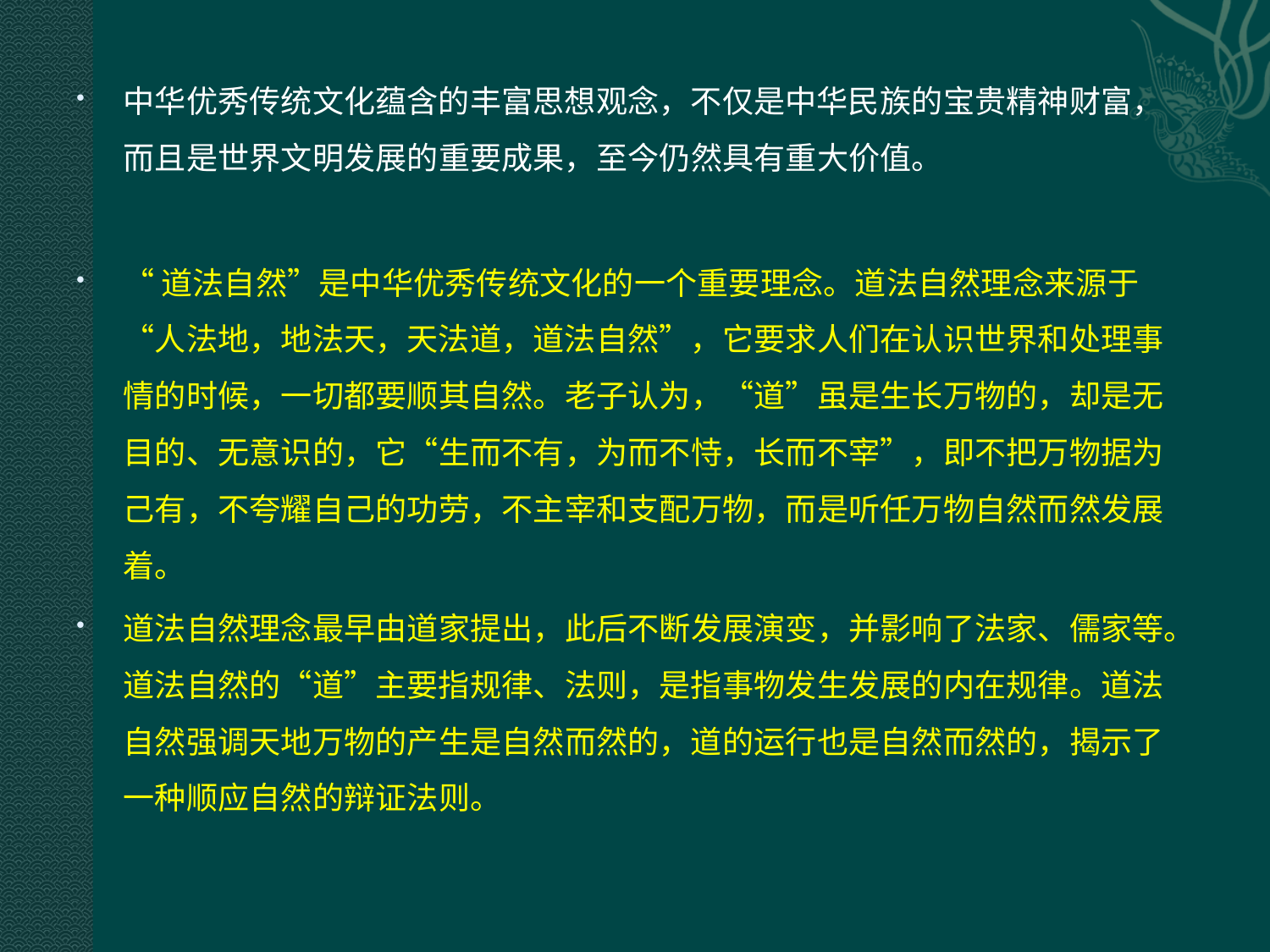

中华优秀传统文化蕴含的丰富思想观念，不仅是中华民族的宝贵精神财富，而且是世界文明发展的重要成果，至今仍然具有重大价值。

“道法自然”是中华优秀传统文化的一个重要理念。道法自然理念来源于“人法地，地法天，天法道，道法自然”，它要求人们在认识世界和处理事情的时候，一切都要顺其自然。老子认为，“道”虽是生长万物的，却是无目的、无意识的，它“生而不有，为而不恃，长而不宰”，即不把万物据为己有，不夸耀自己的功劳，不主宰和支配万物，而是听任万物自然而然发展着。
道法自然理念最早由道家提出，此后不断发展演变，并影响了法家、儒家等。道法自然的“道”主要指规律、法则，是指事物发生发展的内在规律。道法自然强调天地万物的产生是自然而然的，道的运行也是自然而然的，揭示了一种顺应自然的辩证法则。